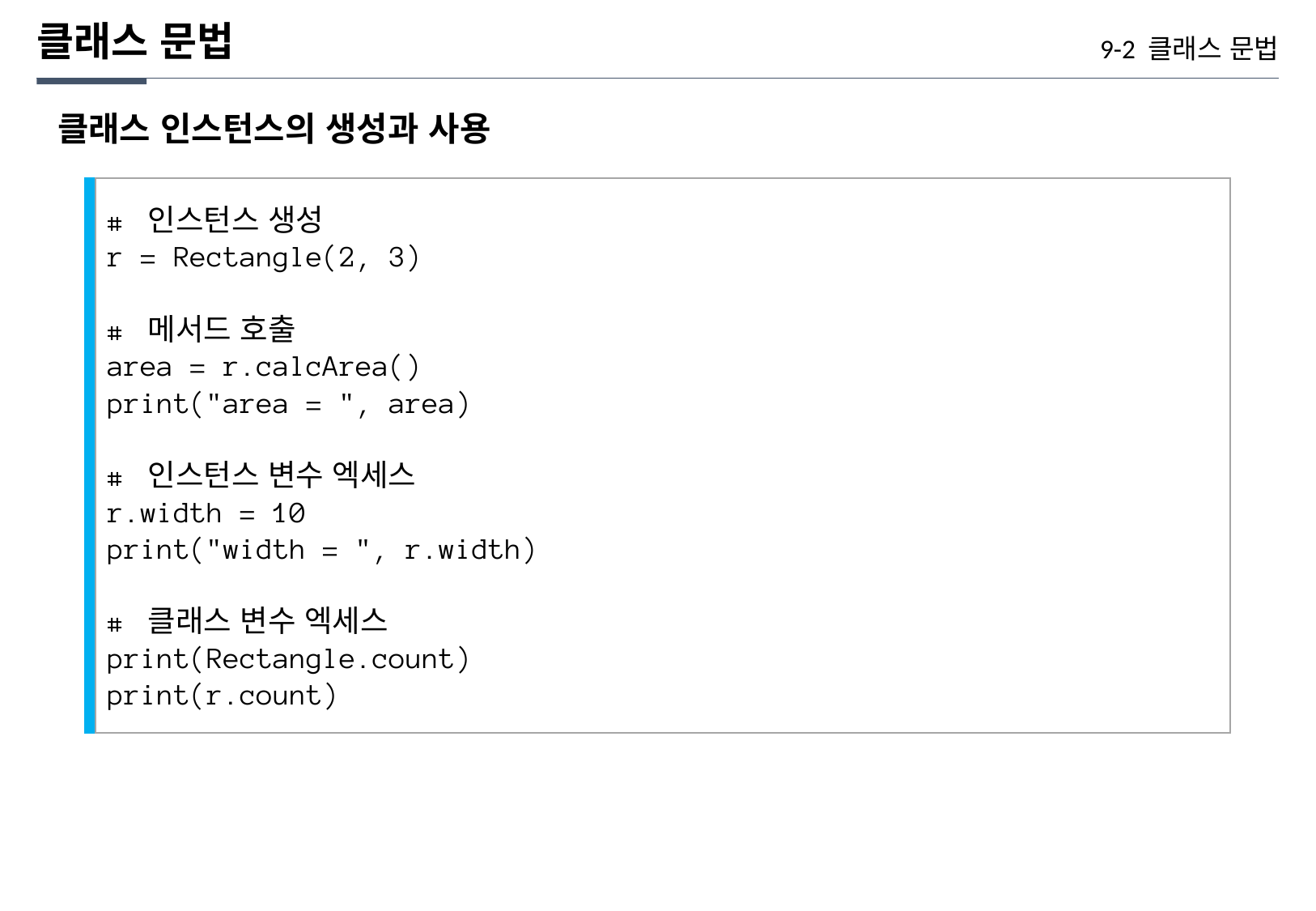

클래스 문법
9-2 클래스 문법
클래스 인스턴스의 생성과 사용

# 인스턴스 생성
r = Rectangle(2, 3)

# 메서드 호출
area = r.calcArea()
print("area = ", area)

# 인스턴스 변수 엑세스
r.width = 10
print("width = ", r.width)

# 클래스 변수 엑세스
print(Rectangle.count)
print(r.count)